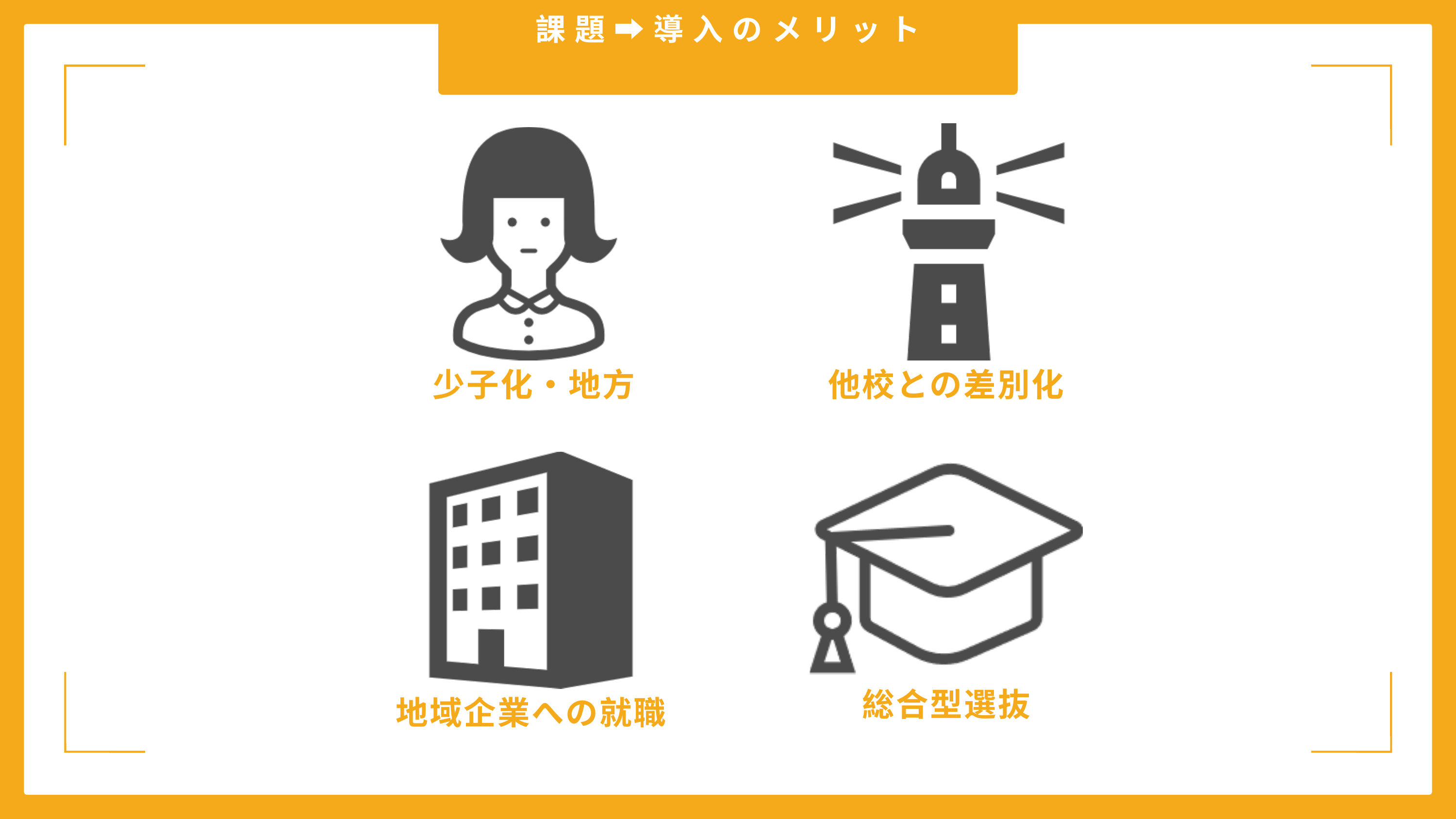

課題➡導入のメリット

少子化・地方
他校との差別化

総合型選抜

地域企業への就職